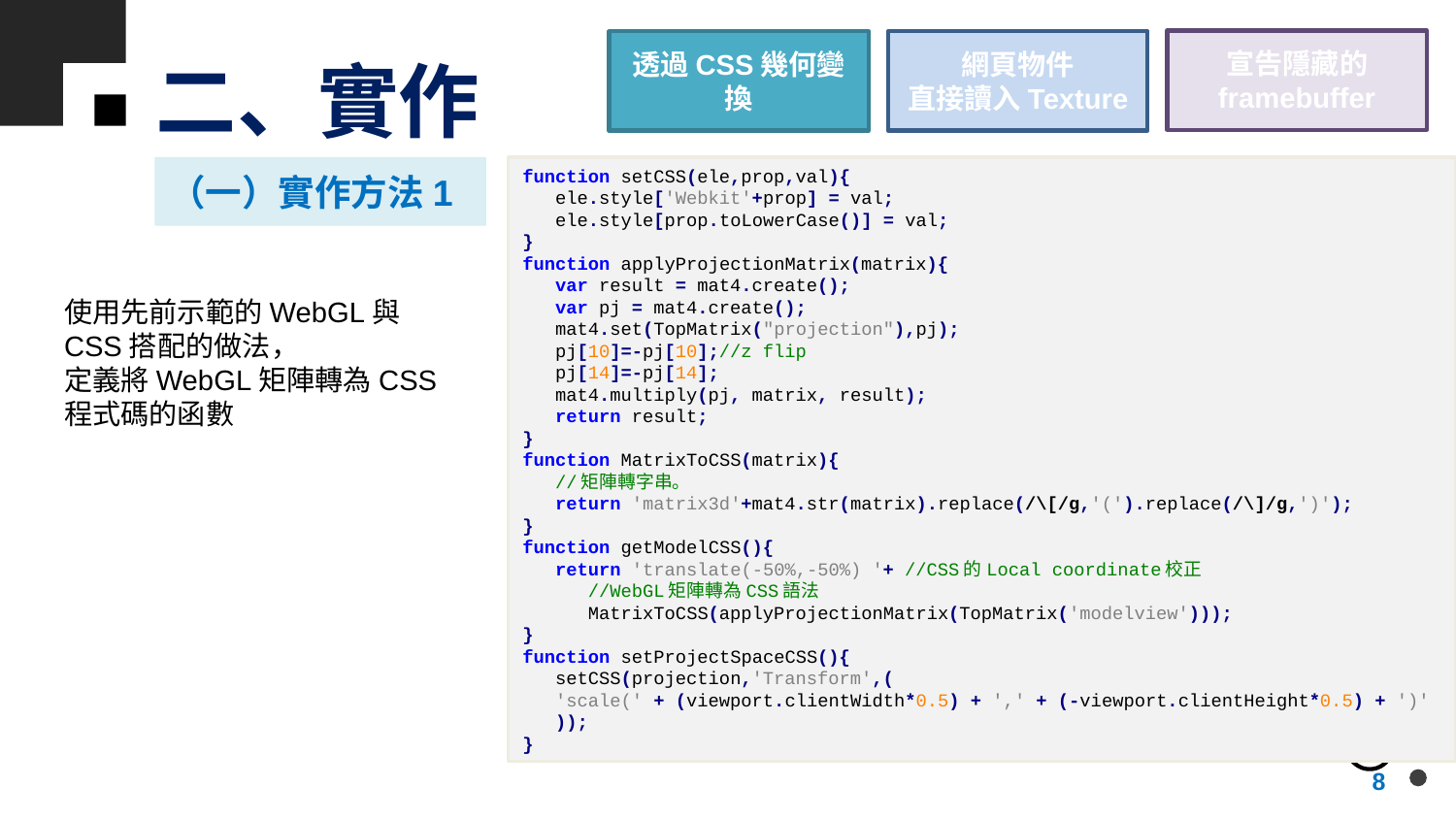

宣告隱藏的
framebuffer
# 二、實作
透過CSS幾何變換
網頁物件
直接讀入Texture
（一）實作方法1
function setCSS(ele,prop,val){
   ele.style['Webkit'+prop] = val;
   ele.style[prop.toLowerCase()] = val;
}
function applyProjectionMatrix(matrix){
   var result = mat4.create();
   var pj = mat4.create();
   mat4.set(TopMatrix("projection"),pj);
   pj[10]=-pj[10];//z flip
   pj[14]=-pj[14];
   mat4.multiply(pj, matrix, result);
   return result;
}
function MatrixToCSS(matrix){
   //矩陣轉字串。
   return 'matrix3d'+mat4.str(matrix).replace(/\[/g,'(').replace(/\]/g,')');
}
function getModelCSS(){
   return 'translate(-50%,-50%) '+ //CSS的Local coordinate校正
      //WebGL矩陣轉為CSS語法
      MatrixToCSS(applyProjectionMatrix(TopMatrix('modelview')));
}
function setProjectSpaceCSS(){
   setCSS(projection,'Transform',(
   'scale(' + (viewport.clientWidth*0.5) + ',' + (-viewport.clientHeight*0.5) + ')'
   ));
}
使用先前示範的WebGL與CSS搭配的做法，
定義將WebGL矩陣轉為CSS程式碼的函數

8